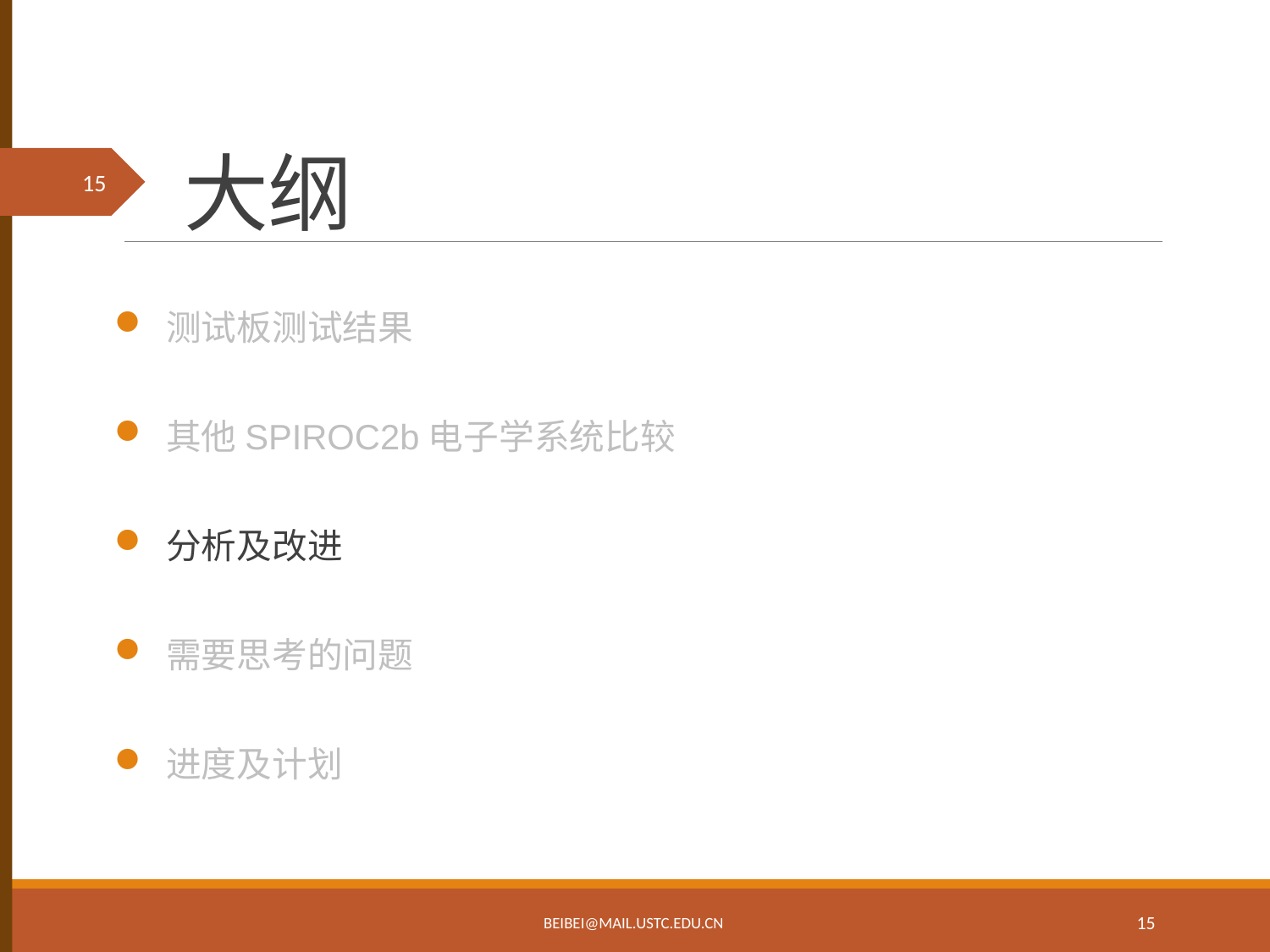

# 大纲
 测试板测试结果
 其他SPIROC2b电子学系统比较
 分析及改进
 需要思考的问题
 进度及计划
BEIBEI@MAIL.USTC.EDU.CN
15